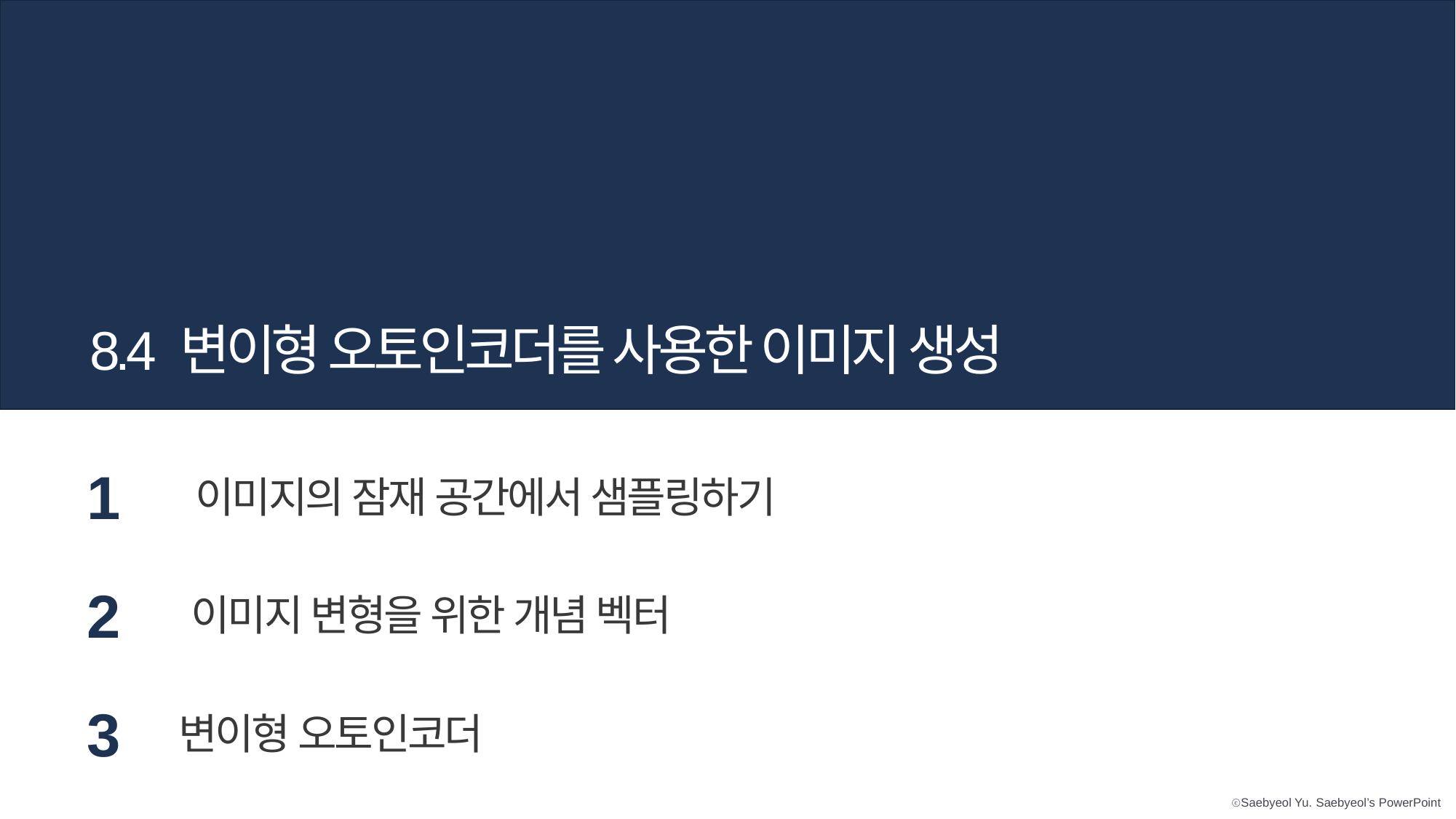

8.4 변이형 오토인코더를 사용한 이미지 생성
1
이미지의 잠재 공간에서 샘플링하기
2
이미지 변형을 위한 개념 벡터
3
변이형 오토인코더